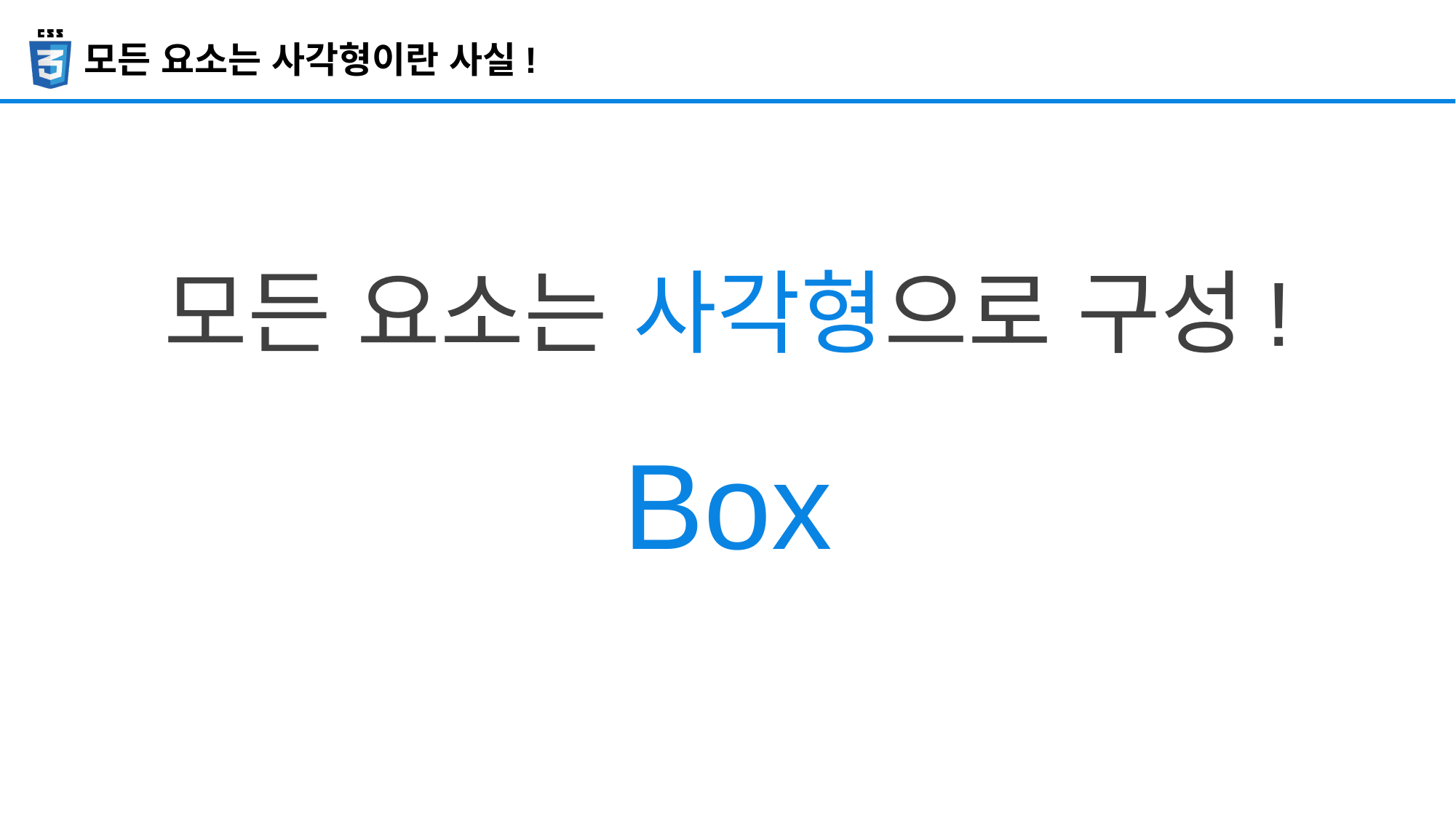

모든 요소는 사각형이란 사실!
모든 요소는 사각형으로 구성!
Box